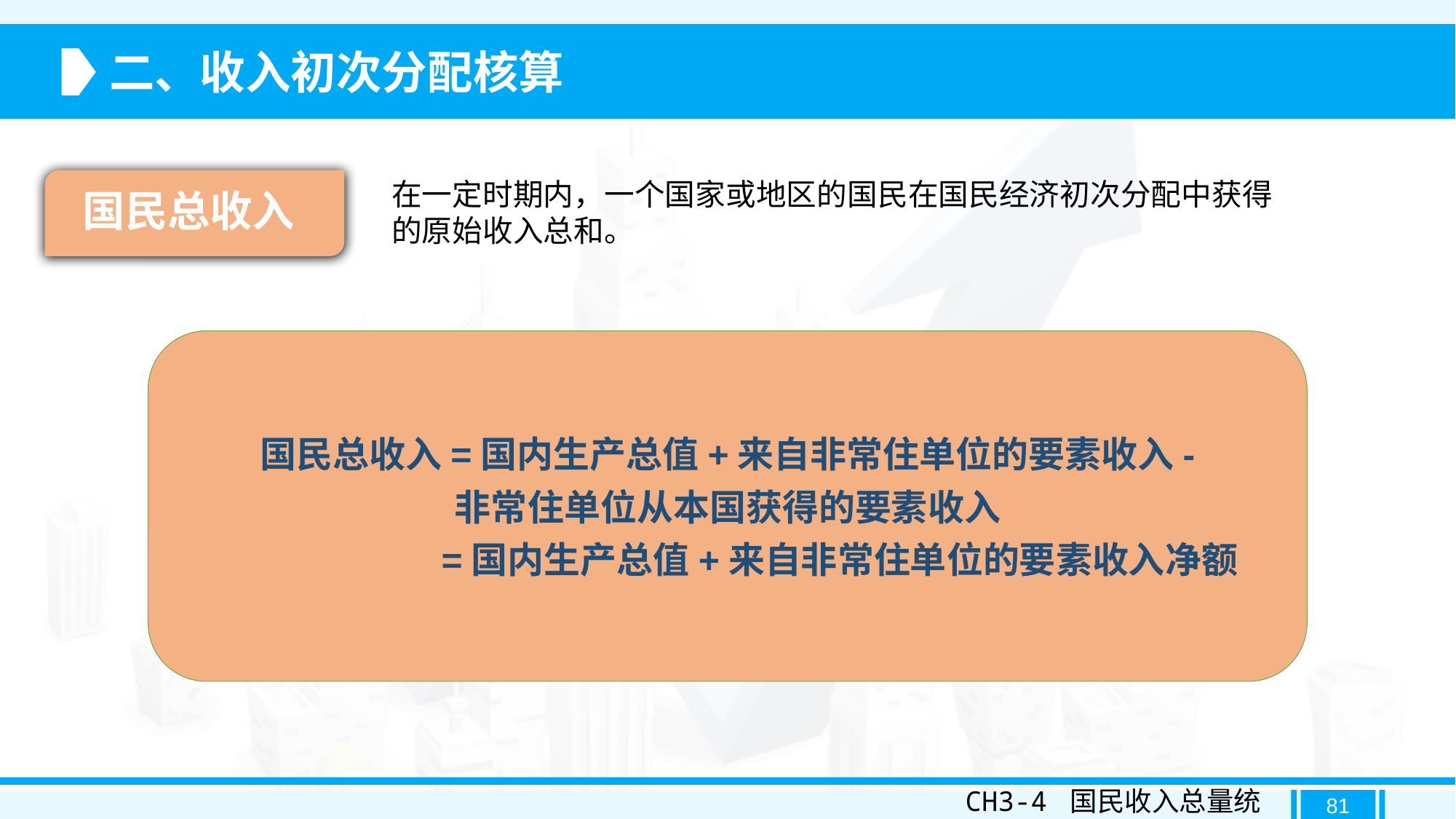

二、收入初次分配核算

国民总收入
在一定时期内，一个国家或地区的国民在国民经济初次分配中获得的原始收入总和。
国民总收入=国内生产总值+来自非常住单位的要素收入-
非常住单位从本国获得的要素收入
                      =国内生产总值+来自非常住单位的要素收入净额
CH3-4 国民收入总量统计
81